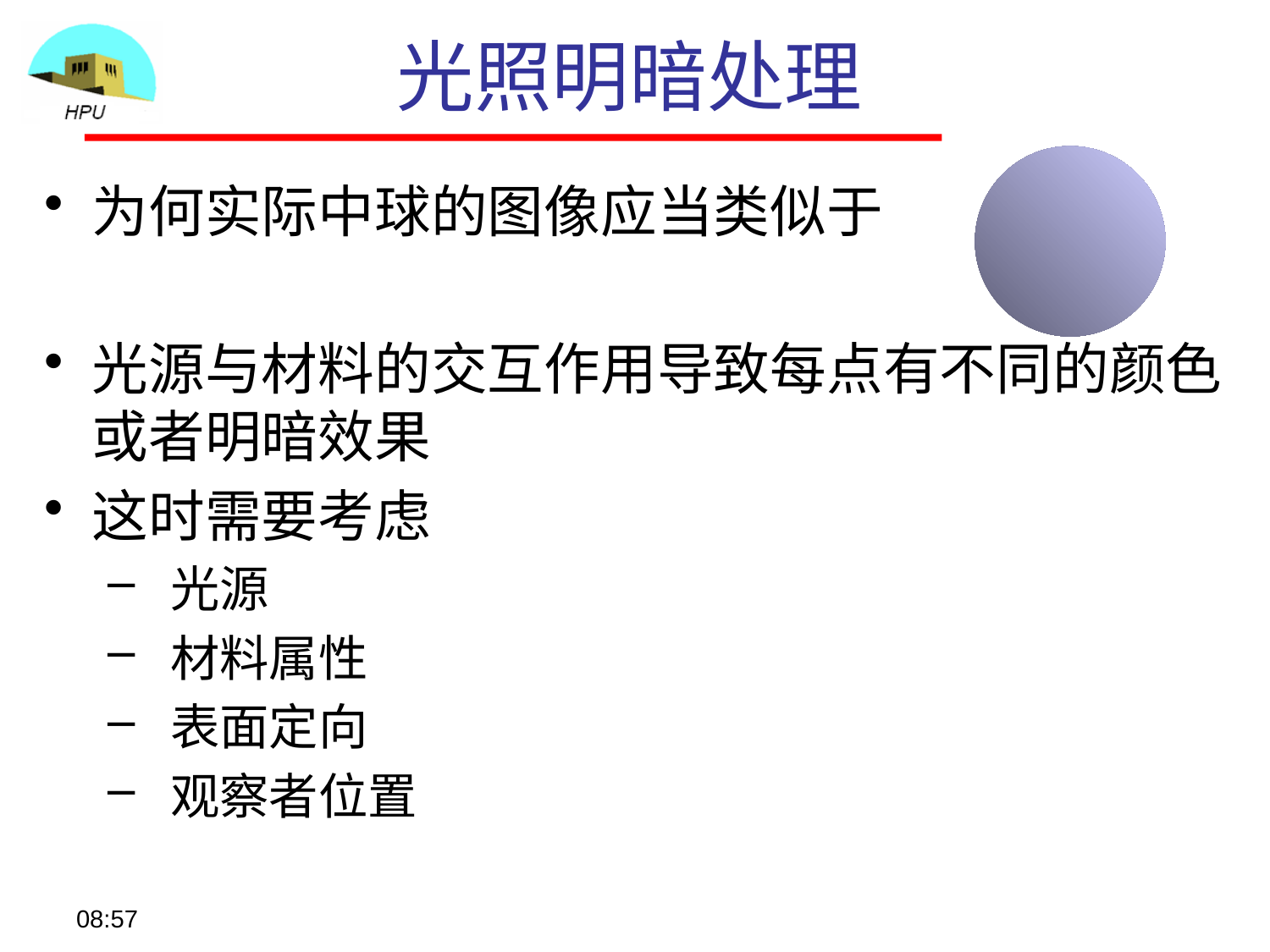

# 光照明暗处理

为何实际中球的图像应当类似于

光源与材料的交互作用导致每点有不同的颜色或者明暗效果
这时需要考虑
 光源
 材料属性
 表面定向
 观察者位置
08:57